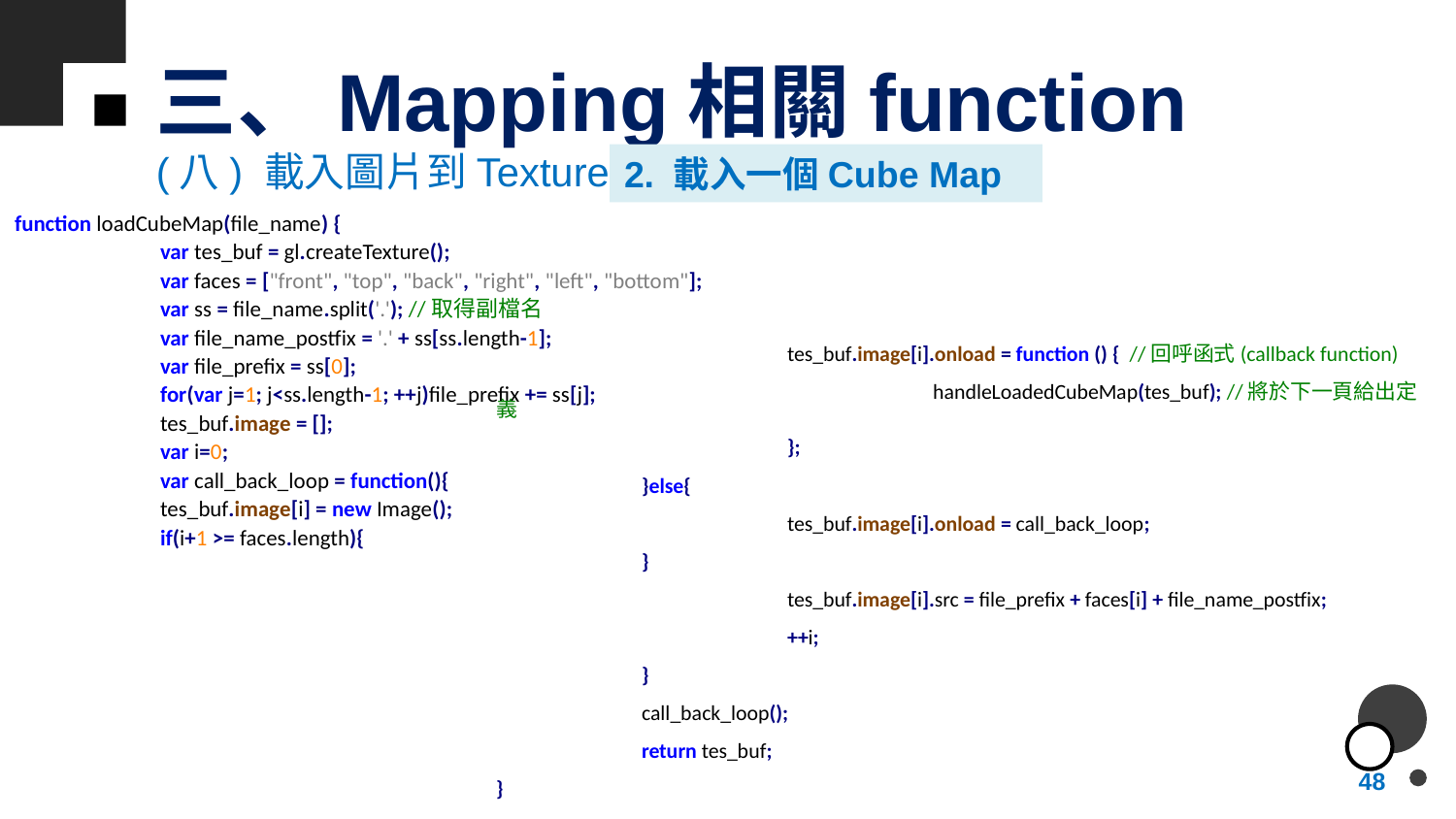

# 三、Mapping相關function
(八) 載入圖片到Texture
2. 載入一個Cube Map
function loadCubeMap(file_name) {
	var tes_buf = gl.createTexture();
	var faces = ["front", "top", "back", "right", "left", "bottom"];
	var ss = file_name.split('.'); //取得副檔名
	var file_name_postfix = '.' + ss[ss.length-1];
	var file_prefix = ss[0];
	for(var j=1; j<ss.length-1; ++j)file_prefix += ss[j];
	tes_buf.image = [];
	var i=0;
	var call_back_loop = function(){
	tes_buf.image[i] = new Image();
	if(i+1 >= faces.length){
		tes_buf.image[i].onload = function () {  //回呼函式(callback function)
			handleLoadedCubeMap(tes_buf); //將於下一頁給出定義
		};
	}else{
		tes_buf.image[i].onload = call_back_loop;
	}
		tes_buf.image[i].src = file_prefix + faces[i] + file_name_postfix;
		++i;
	}
	call_back_loop();
	return tes_buf;
}

48